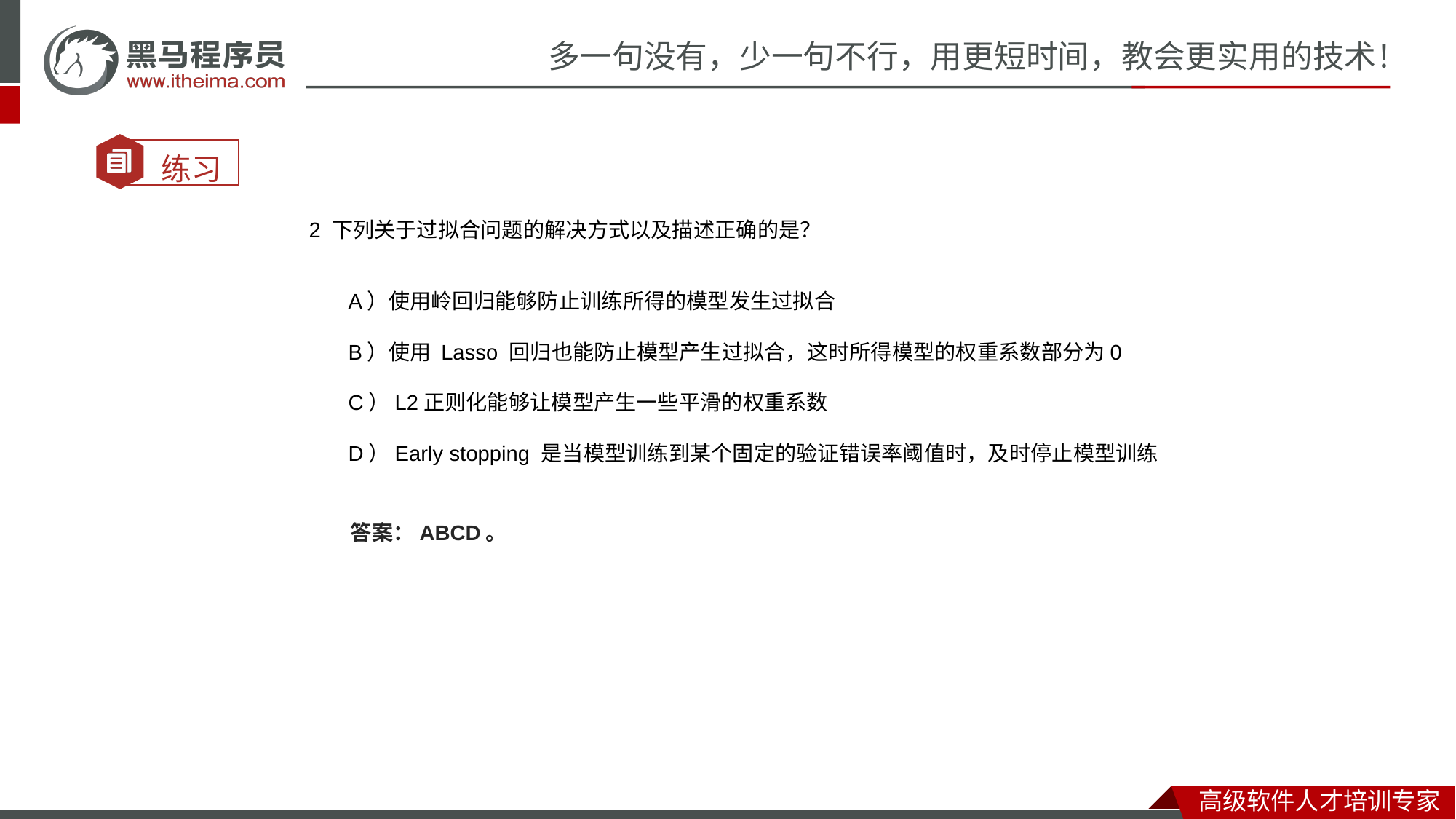

2 下列关于过拟合问题的解决方式以及描述正确的是？
A）使用岭回归能够防止训练所得的模型发生过拟合

B）使用 Lasso 回归也能防止模型产生过拟合，这时所得模型的权重系数部分为0

C）L2正则化能够让模型产生一些平滑的权重系数

D）Early stopping 是当模型训练到某个固定的验证错误率阈值时，及时停止模型训练
答案：ABCD。